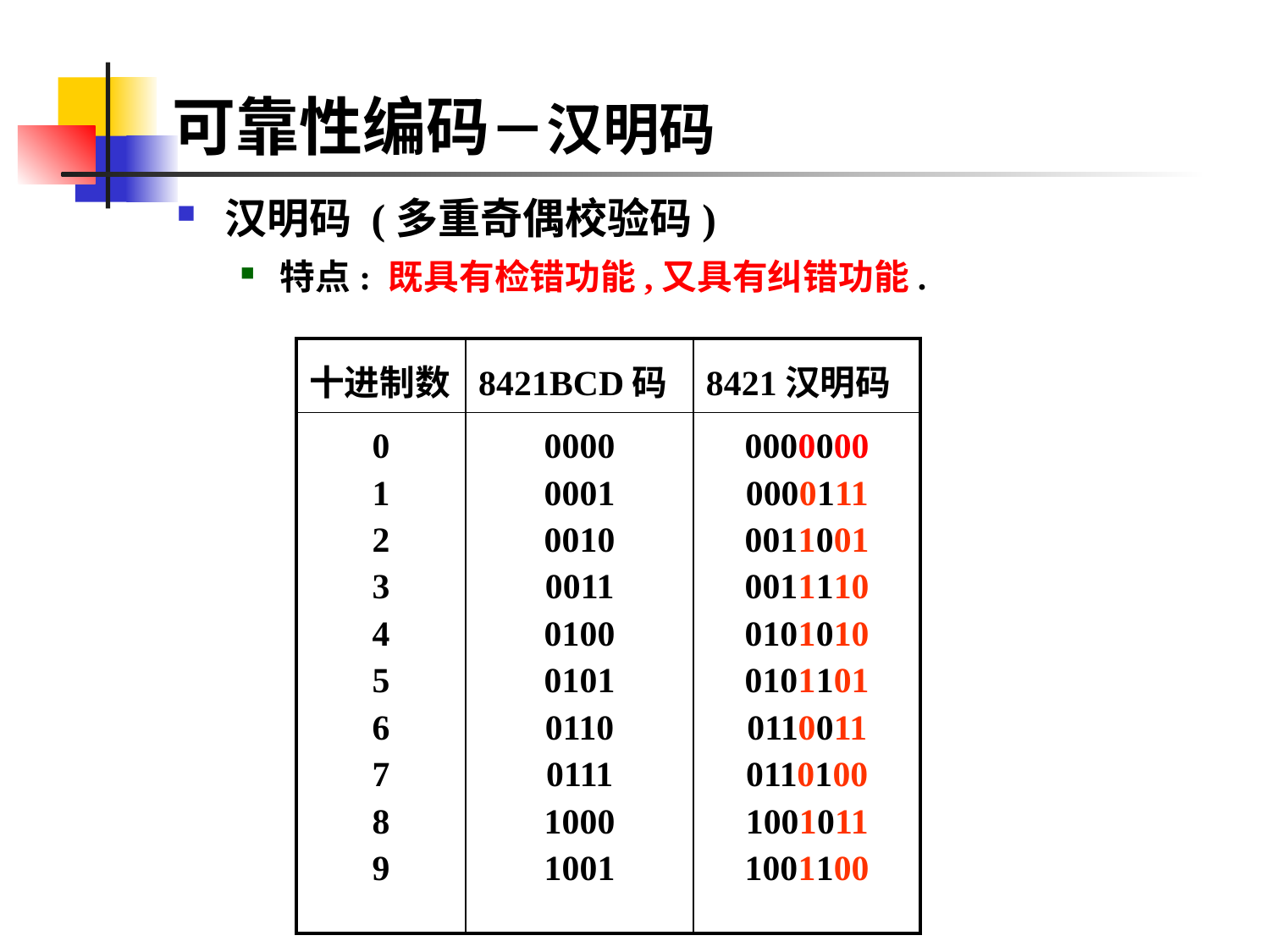

# 可靠性编码－汉明码
汉明码 (多重奇偶校验码)
特点: 既具有检错功能,又具有纠错功能.
| 十进制数 | 8421BCD码 | 8421汉明码 |
| --- | --- | --- |
| 0 1 2 3 4 5 6 7 8 9 | 0000 0001 0010 0011 0100 0101 0110 0111 1000 1001 | 0000000 0000111 0011001 0011110 0101010 0101101 0110011 0110100 1001011 1001100 |